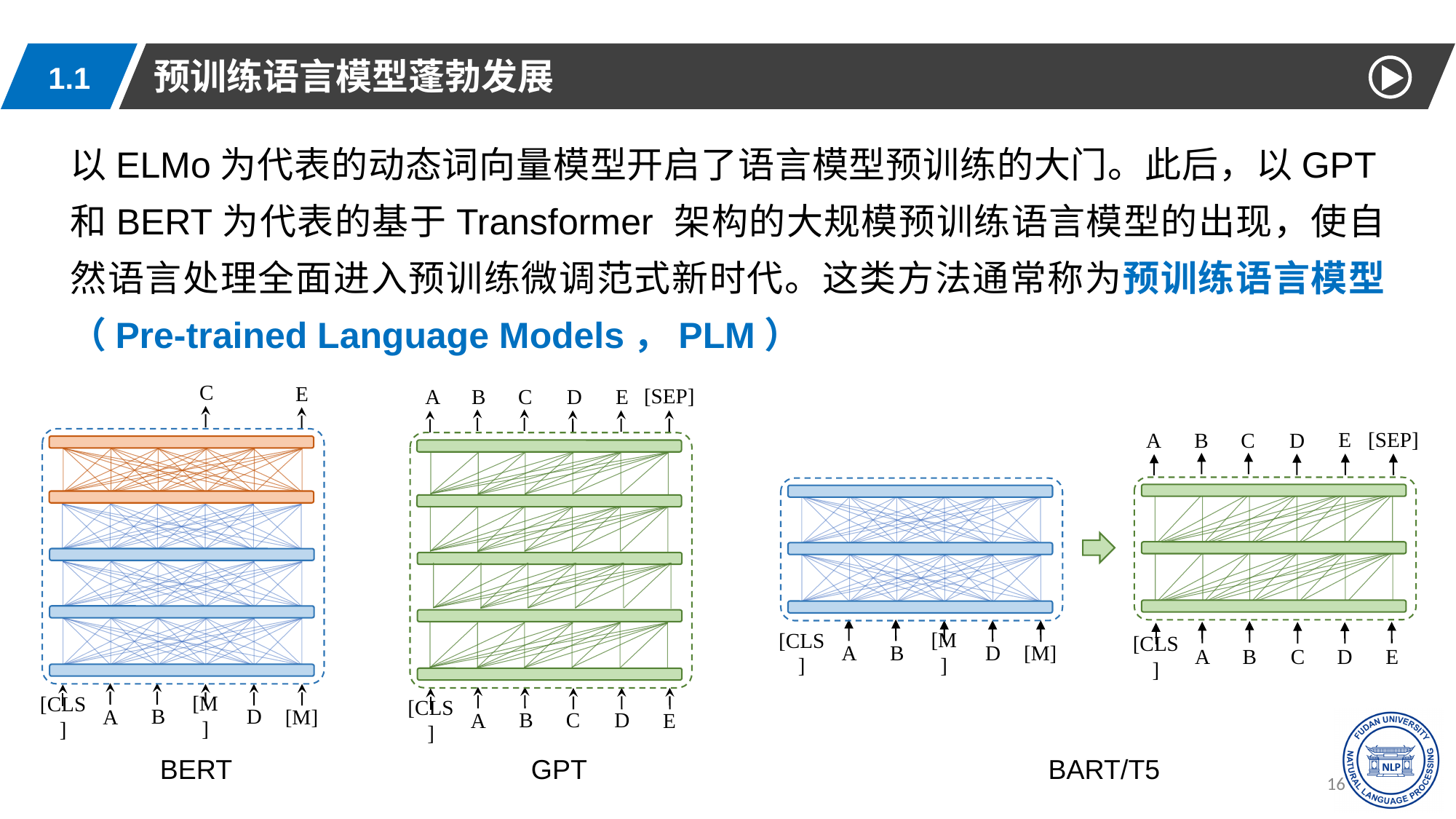

预训练语言模型蓬勃发展
1.1

以ELMo为代表的动态词向量模型开启了语言模型预训练的大门。此后，以GPT和BERT为代表的基于Transformer 架构的大规模预训练语言模型的出现，使自然语言处理全面进入预训练微调范式新时代。这类方法通常称为预训练语言模型（Pre-trained Language Models，PLM）
C
E
[SEP]
E
D
A
C
B
[SEP]
E
D
A
C
B

[M]
B
D
[CLS]
[M]
A
B
C
D
[CLS]
E
A

[M]
B
D
[CLS]
[M]
A
C
B
D
[CLS]
E
A
BERT
GPT
BART/T5
16